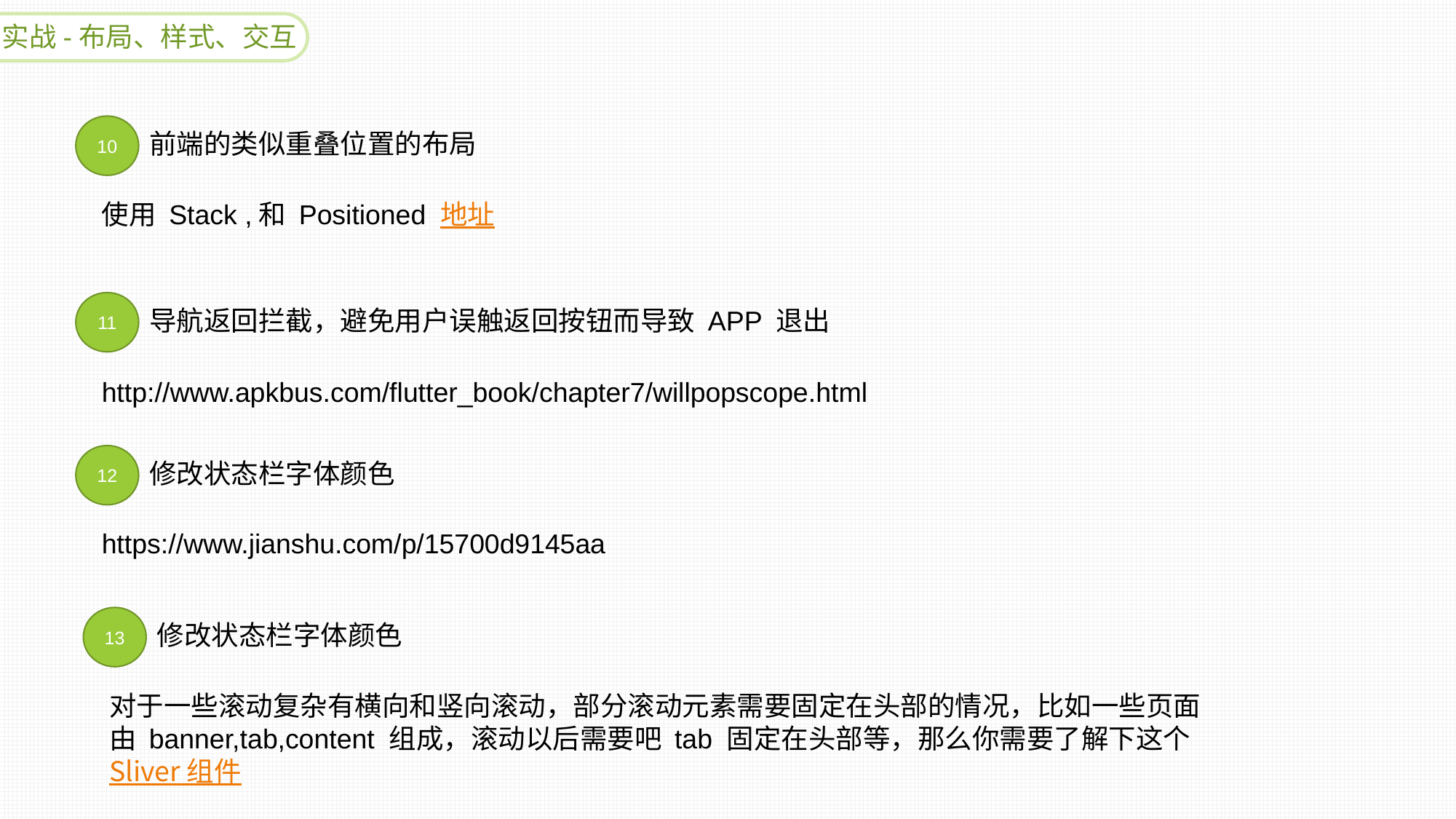

实战-布局、样式、交互
10
前端的类似重叠位置的布局
使用 Stack ,和 Positioned 地址
11
导航返回拦截，避免用户误触返回按钮而导致 APP 退出
http://www.apkbus.com/flutter_book/chapter7/willpopscope.html
12
修改状态栏字体颜色
https://www.jianshu.com/p/15700d9145aa
13
修改状态栏字体颜色
对于一些滚动复杂有横向和竖向滚动，部分滚动元素需要固定在头部的情况，比如一些页面由 banner,tab,content 组成，滚动以后需要吧 tab 固定在头部等，那么你需要了解下这个Sliver 组件